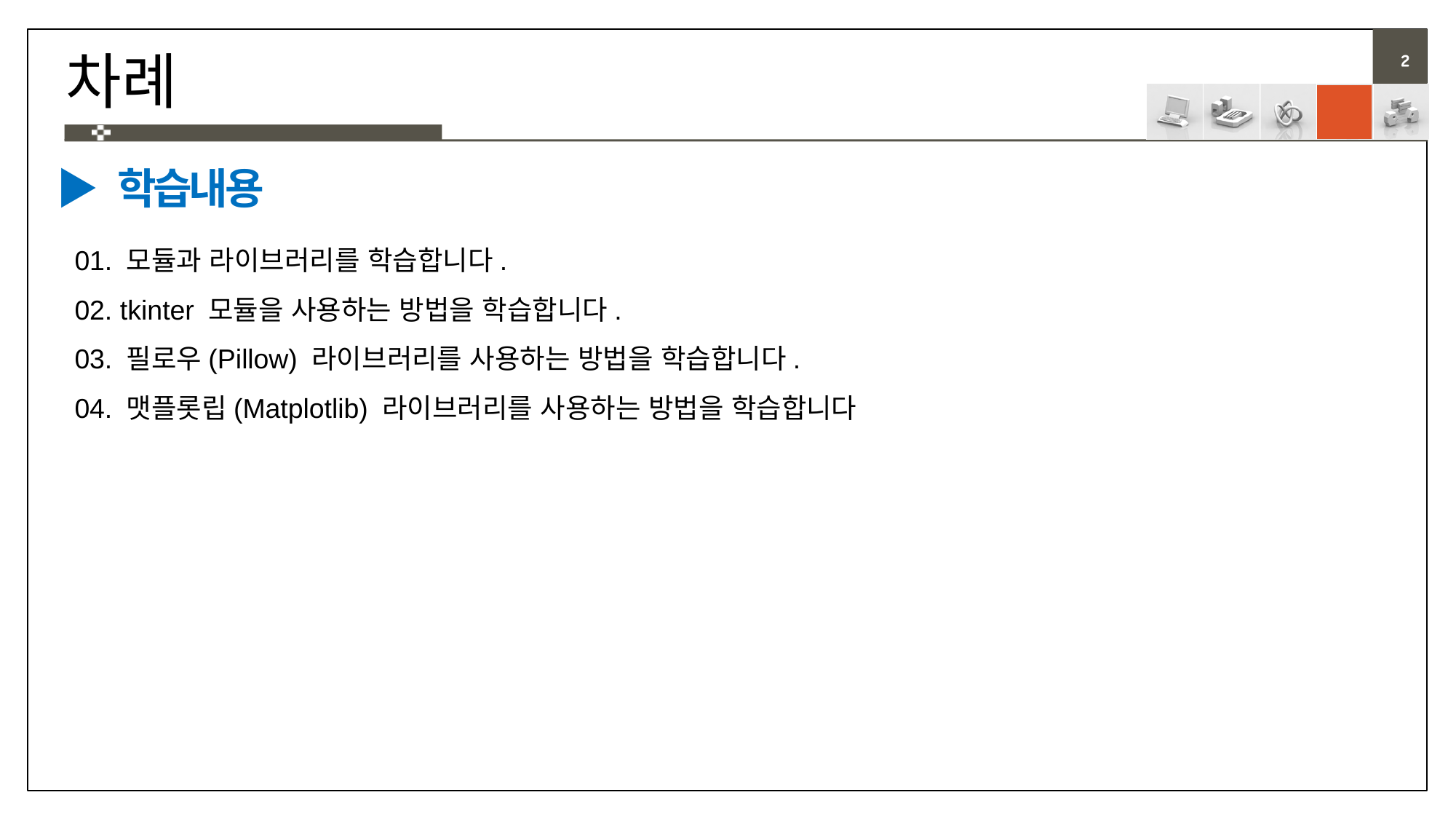

# 차례
▶ 학습내용
01. 모듈과 라이브러리를 학습합니다.
02. tkinter 모듈을 사용하는 방법을 학습합니다.
03. 필로우(Pillow) 라이브러리를 사용하는 방법을 학습합니다.
04. 맷플롯립(Matplotlib) 라이브러리를 사용하는 방법을 학습합니다